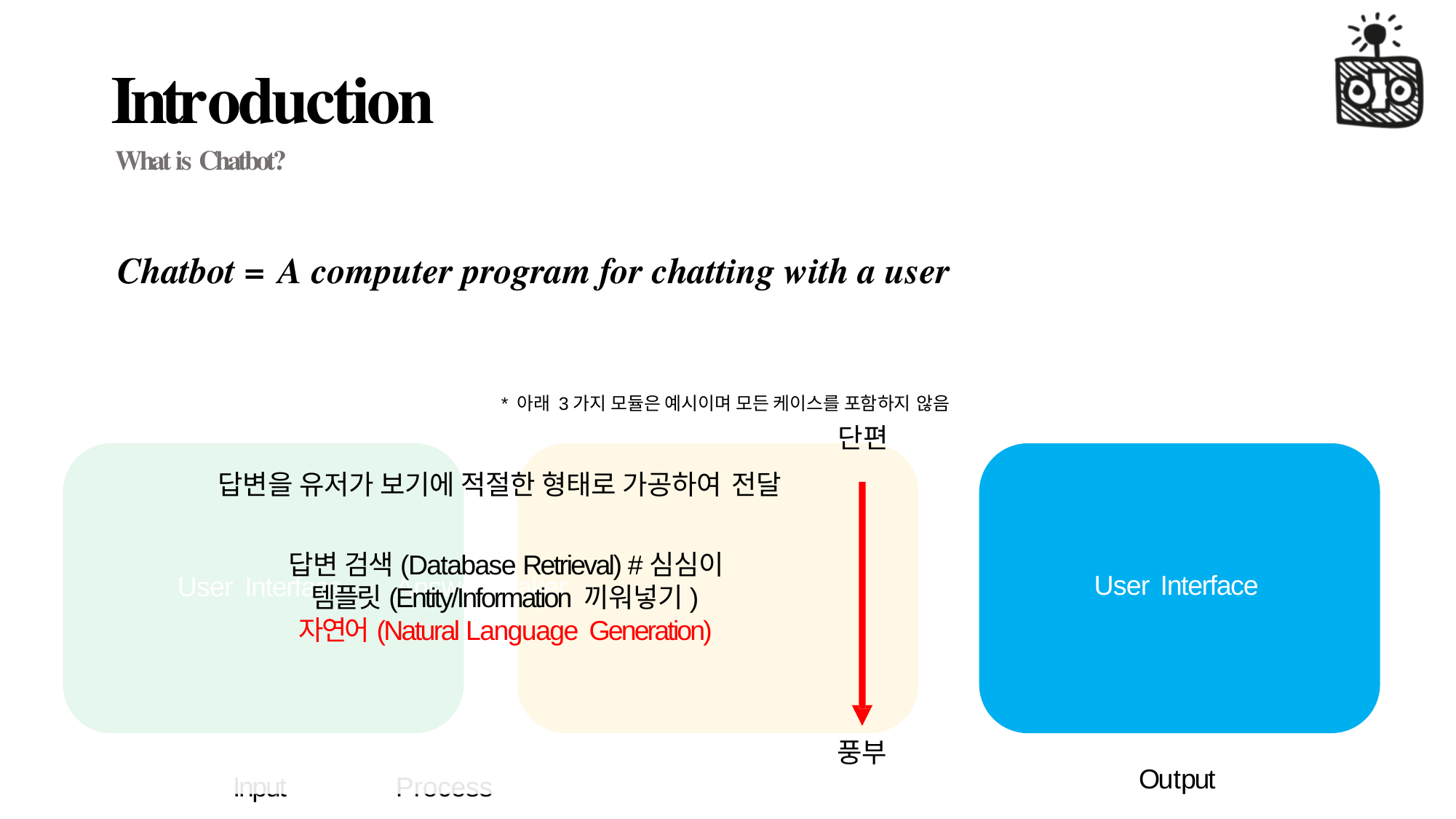

# Introduction
What is Chatbot?
Chatbot = A computer program for chatting with a user

* 아래 3가지 모듈은 예시이며 모든 케이스를 포함하지 않음
단편
답변을 유저가 보기에 적절한 형태로 가공하여 전달

답변 검색(Database Retrieval) #심심이  템플릿(Entity/Information 끼워넣기)  자연어(Natural Language Generation)
User Interface
User Interface	Answer Maker

Input	Process
풍부
Output